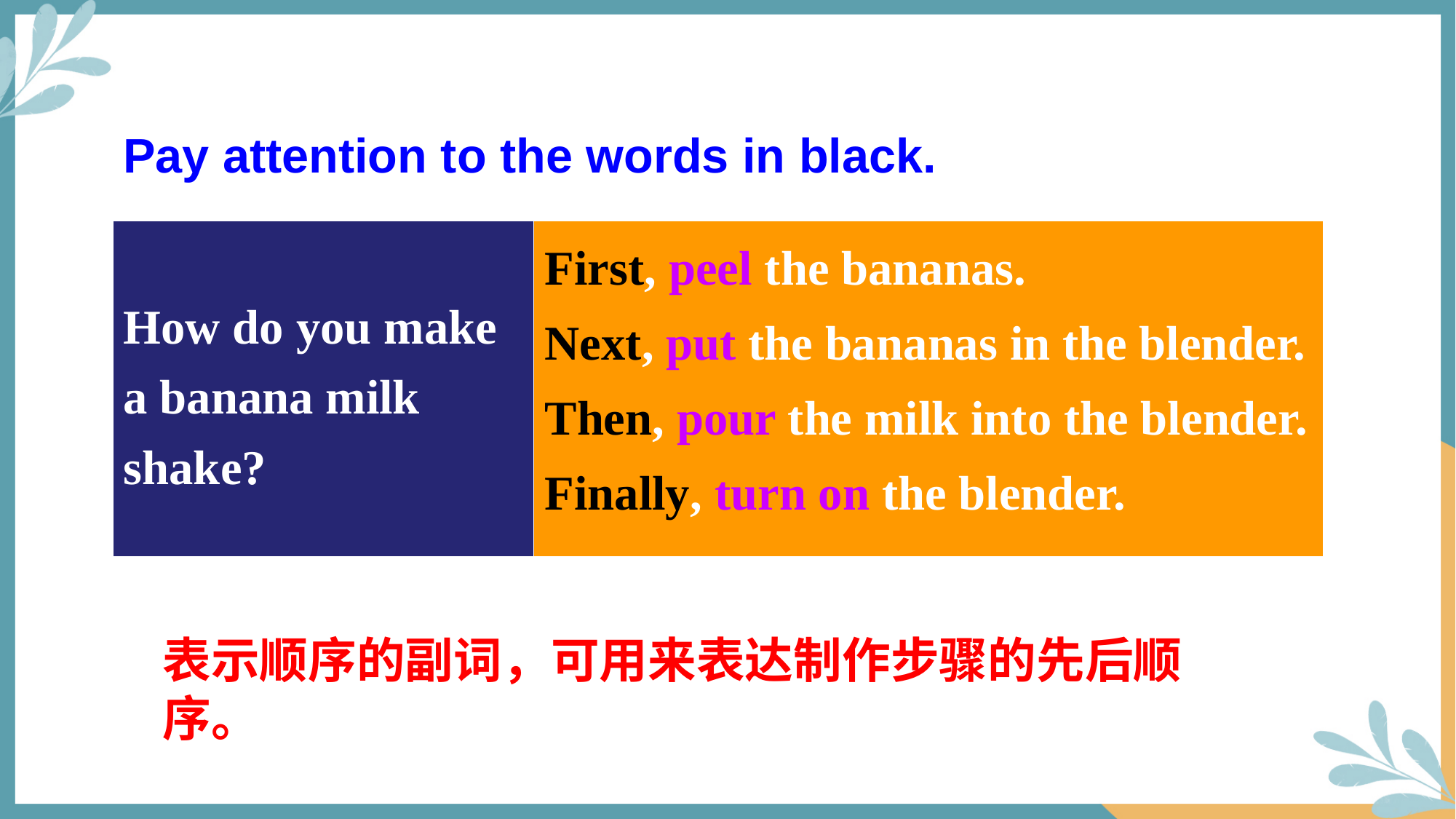

Pay attention to the words in black.
| How do you make a banana milk shake? | First, peel the bananas. Next, put the bananas in the blender. Then, pour the milk into the blender. Finally, turn on the blender. |
| --- | --- |
表示顺序的副词，可用来表达制作步骤的先后顺序。